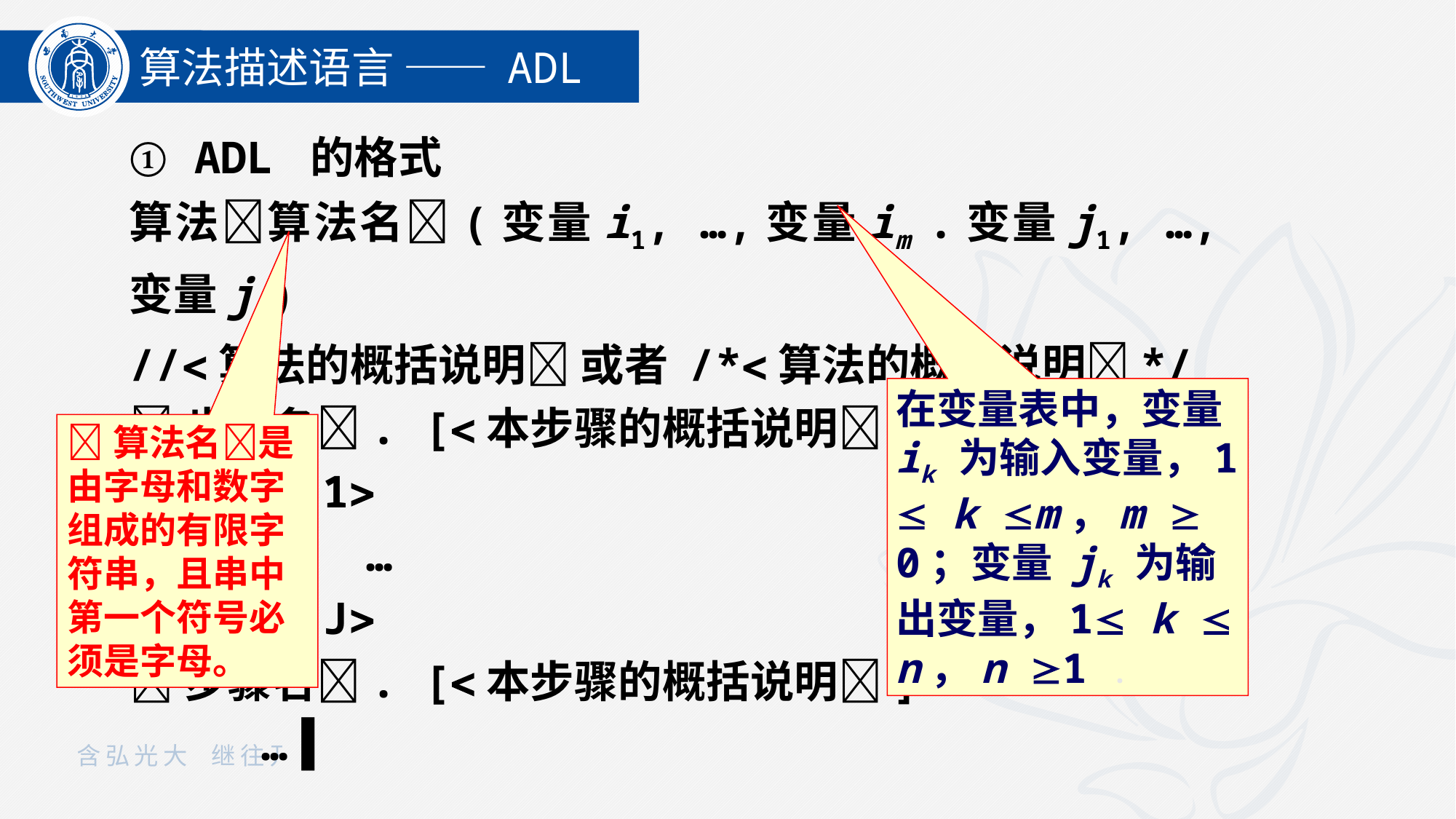

算法描述语言 —— ADL
① ADL 的格式
算法<算法名>(变量i1, …,变量im .变量j1, …,变量jn)
//<算法的概括说明> 或者 /*<算法的概括说明>*/
<步骤名>. [<本步骤的概括说明>]
    <操作1>
         …
    <操作J>
<步骤名>. [<本步骤的概括说明>]
     …▐
在变量表中，变量 ik 为输入变量，1 ≤ k ≤m，m ≥ 0；变量 jk 为输出变量，1≤ k ≤ n，n ≥1 .
<算法名>是由字母和数字组成的有限字符串，且串中第一个符号必须是字母。